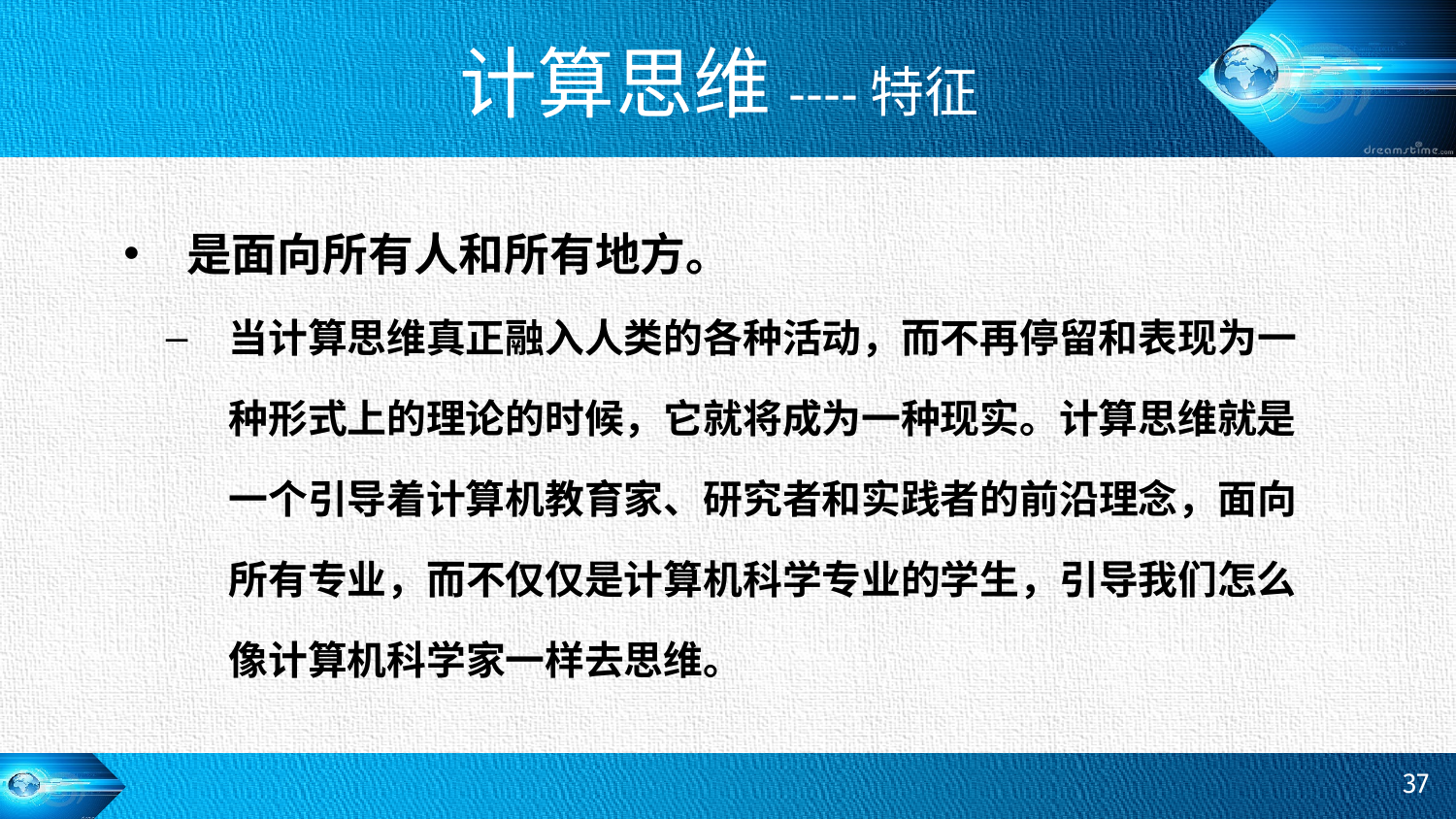

# 计算思维----特征
是面向所有人和所有地方。
当计算思维真正融入人类的各种活动，而不再停留和表现为一种形式上的理论的时候，它就将成为一种现实。计算思维就是一个引导着计算机教育家、研究者和实践者的前沿理念，面向所有专业，而不仅仅是计算机科学专业的学生，引导我们怎么像计算机科学家一样去思维。
37